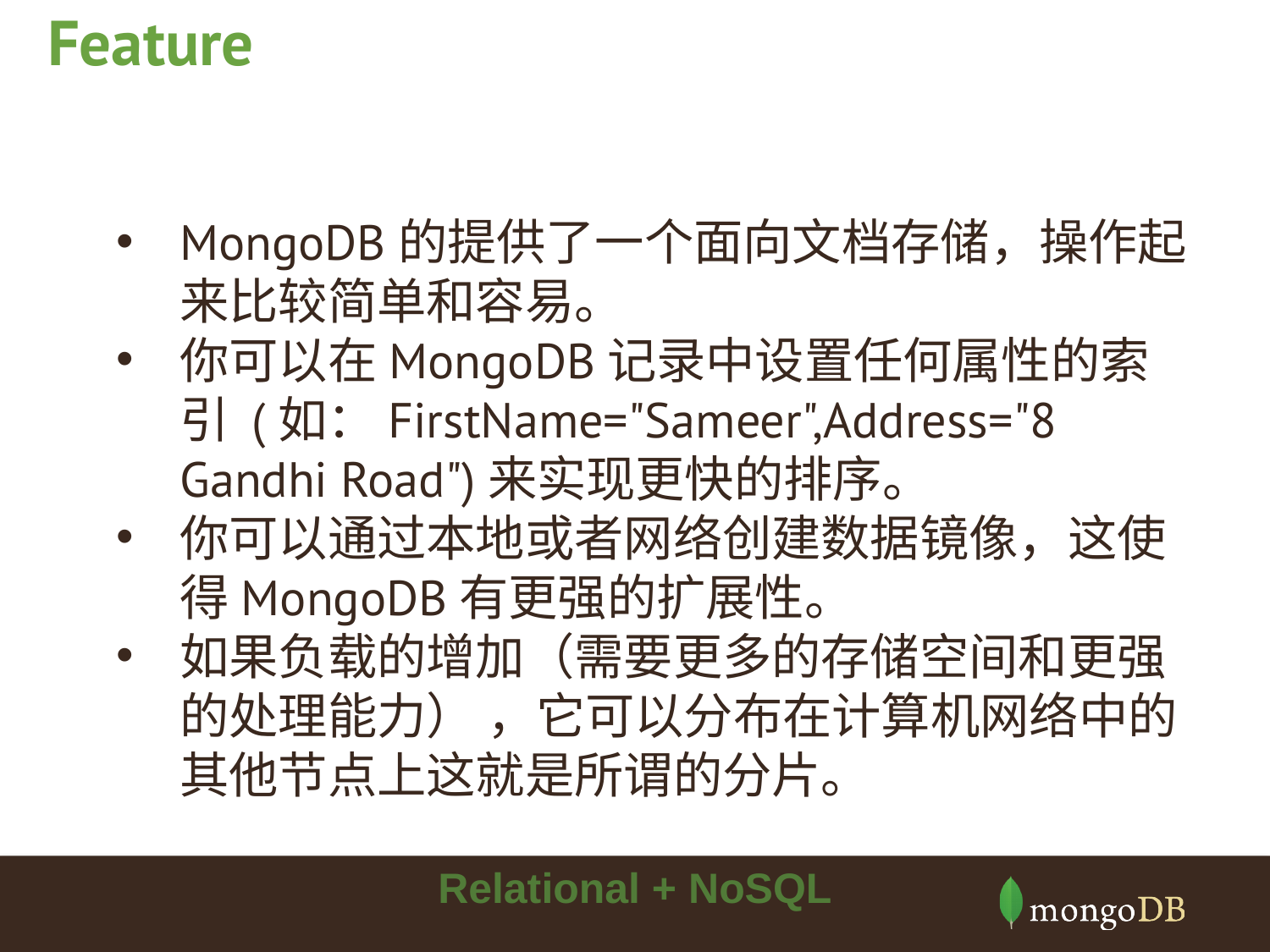

# Feature
MongoDB的提供了一个面向文档存储，操作起来比较简单和容易。
你可以在MongoDB记录中设置任何属性的索引 (如：FirstName="Sameer",Address="8 Gandhi Road")来实现更快的排序。
你可以通过本地或者网络创建数据镜像，这使得MongoDB有更强的扩展性。
如果负载的增加（需要更多的存储空间和更强的处理能力） ，它可以分布在计算机网络中的其他节点上这就是所谓的分片。
Relational + NoSQL